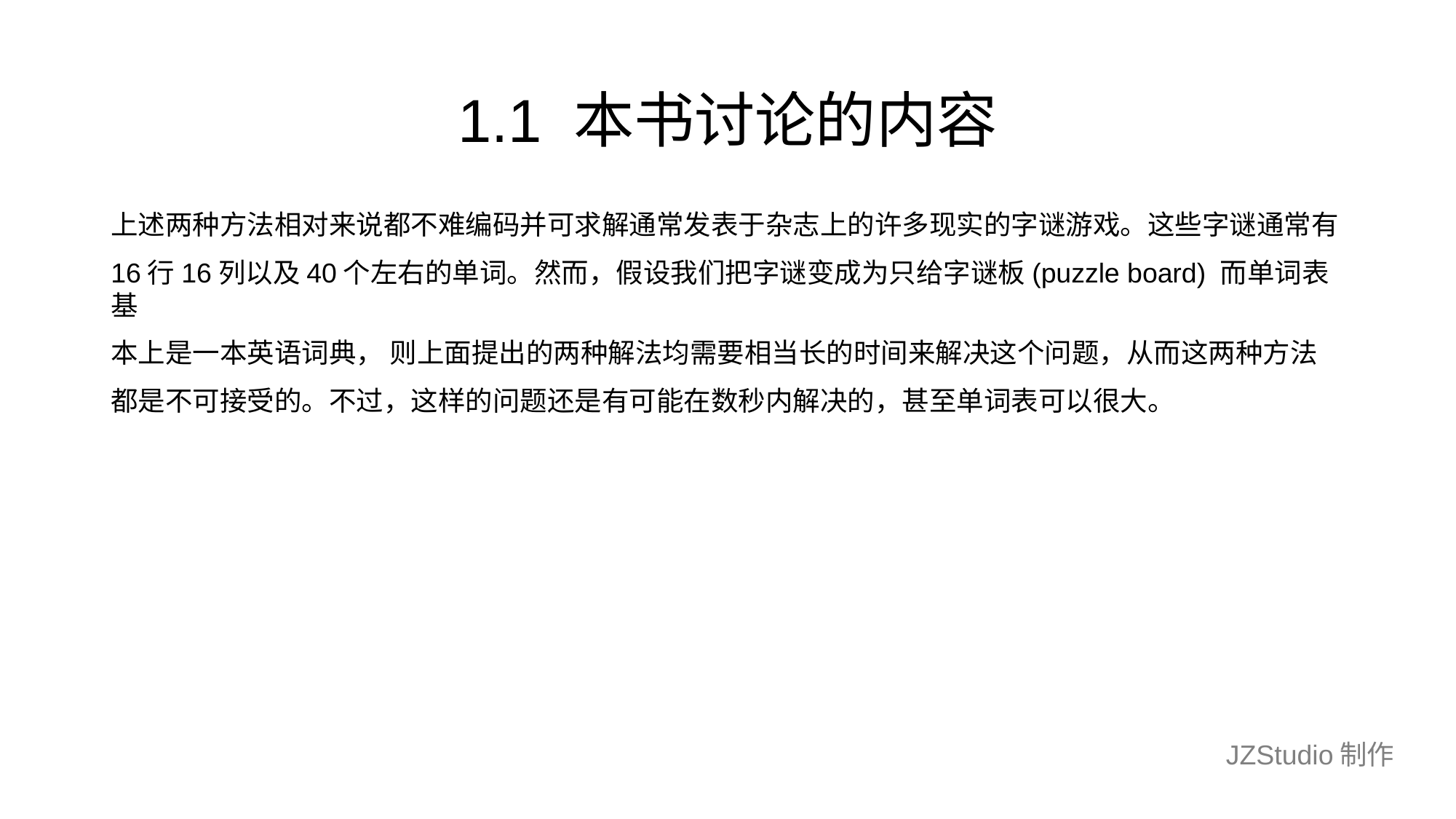

# 1.1 本书讨论的内容
上述两种方法相对来说都不难编码并可求解通常发表于杂志上的许多现实的字谜游戏。这些字谜通常有
16行16列以及40个左右的单词。然而，假设我们把字谜变成为只给字谜板(puzzle board) 而单词表基
本上是一本英语词典， 则上面提出的两种解法均需要相当长的时间来解决这个问题，从而这两种方法
都是不可接受的。不过，这样的问题还是有可能在数秒内解决的，甚至单词表可以很大。